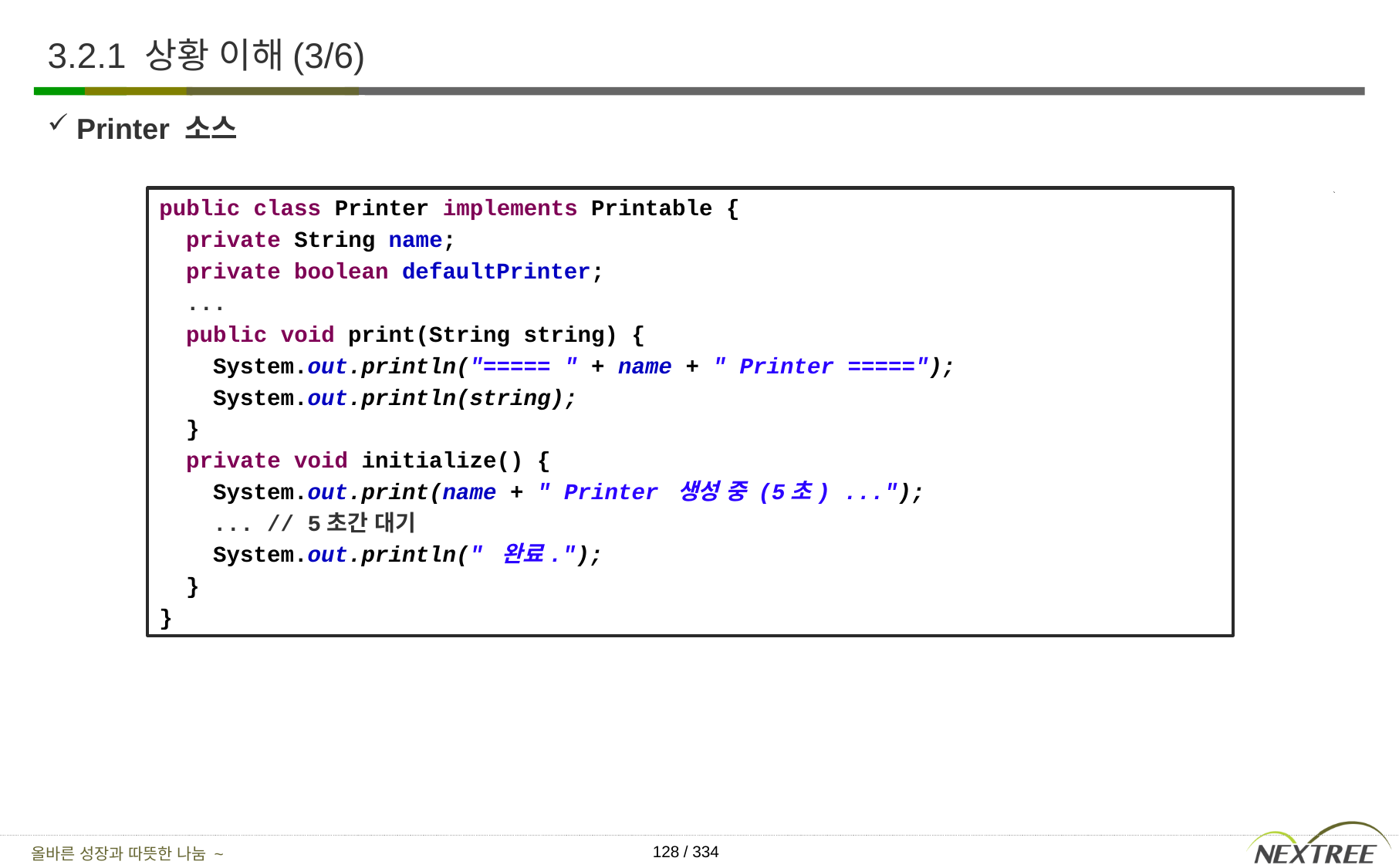

# 3.2.1 상황 이해(3/6)
Printer 소스
public class Printer implements Printable {
  private String name;
  private boolean defaultPrinter;
  ...
  public void print(String string) {
    System.out.println("===== " + name + " Printer =====");
    System.out.println(string);
  }
  private void initialize() {
    System.out.print(name + " Printer 생성 중 (5초) ...");
    ... // 5초간 대기
    System.out.println(" 완료.");
  }
}